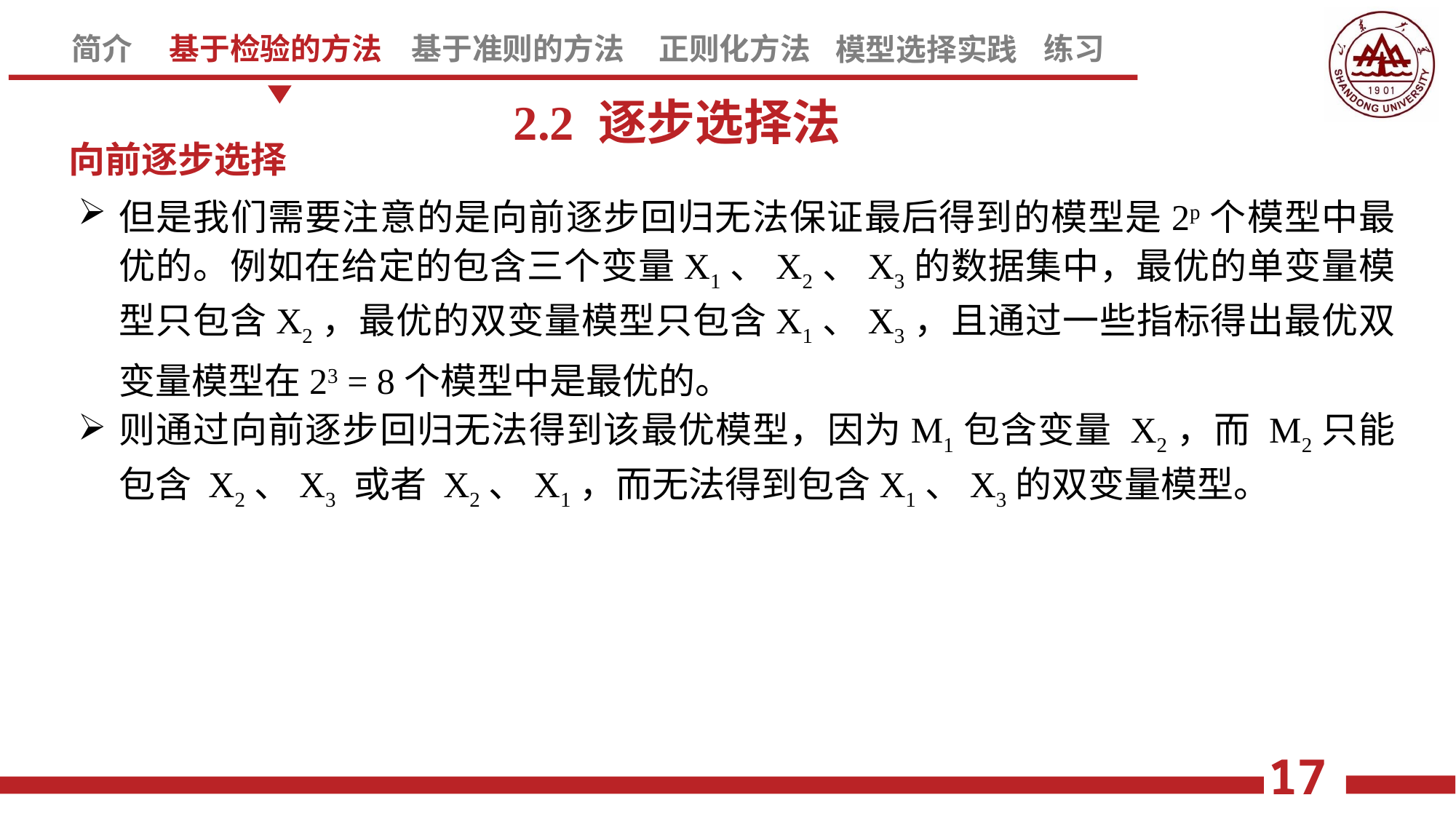

2.2 逐步选择法
向前逐步选择
但是我们需要注意的是向前逐步回归无法保证最后得到的模型是2p个模型中最优的。例如在给定的包含三个变量X1、X2、X3的数据集中，最优的单变量模型只包含X2，最优的双变量模型只包含X1、X3，且通过一些指标得出最优双变量模型在23 = 8个模型中是最优的。
则通过向前逐步回归无法得到该最优模型，因为M1包含变量 X2，而 M2只能包含 X2、X3 或者 X2、X1，而无法得到包含X1、X3的双变量模型。